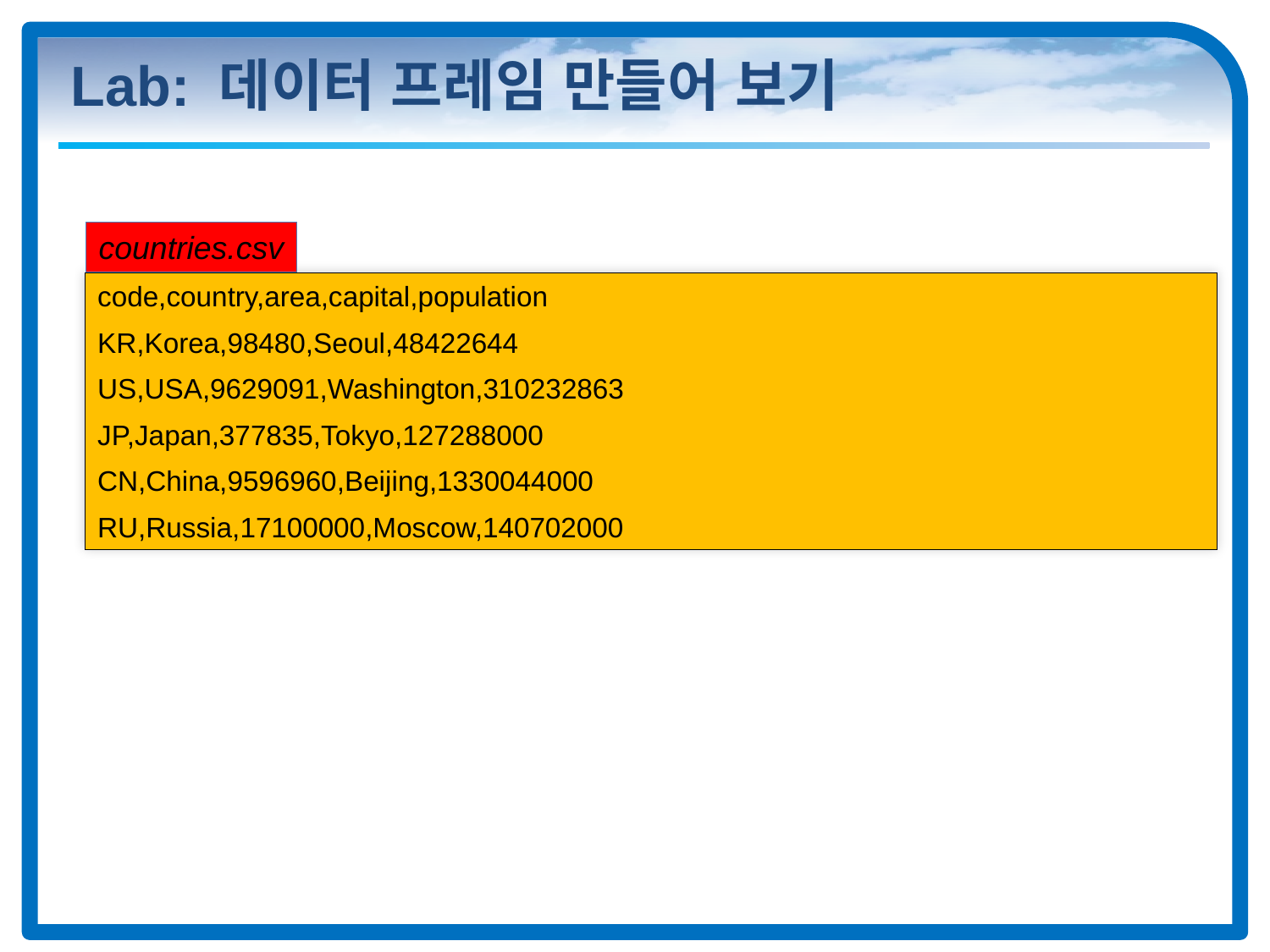

# Lab: 데이터 프레임 만들어 보기
countries.csv
code,country,area,capital,population
KR,Korea,98480,Seoul,48422644
US,USA,9629091,Washington,310232863
JP,Japan,377835,Tokyo,127288000
CN,China,9596960,Beijing,1330044000
RU,Russia,17100000,Moscow,140702000